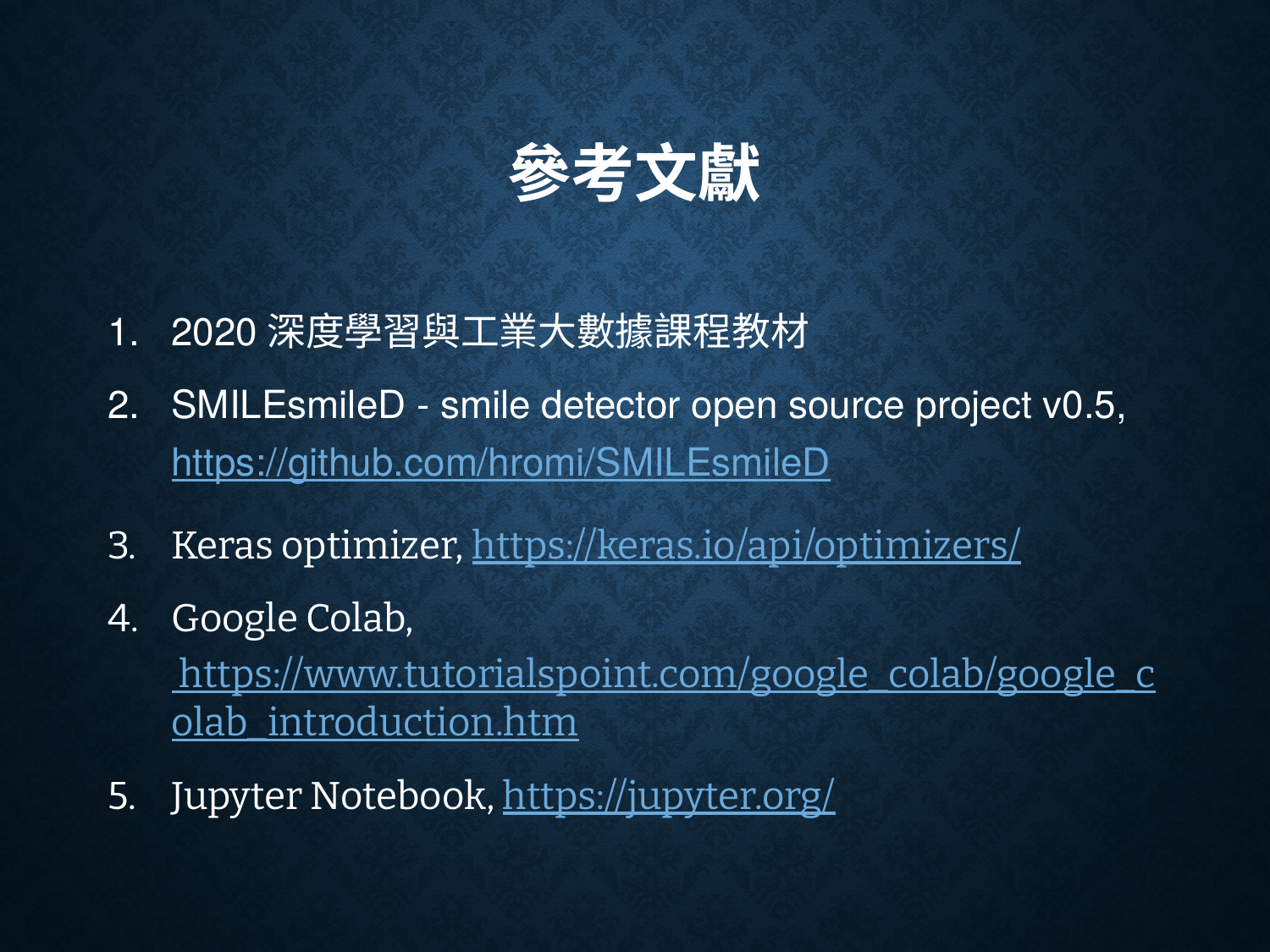

# 參考文獻
2020深度學習與工業大數據課程教材
SMILEsmileD - smile detector open source project v0.5, https://github.com/hromi/SMILEsmileD
Keras optimizer, https://keras.io/api/optimizers/
Google Colab, https://www.tutorialspoint.com/google_colab/google_colab_introduction.htm
Jupyter Notebook, https://jupyter.org/